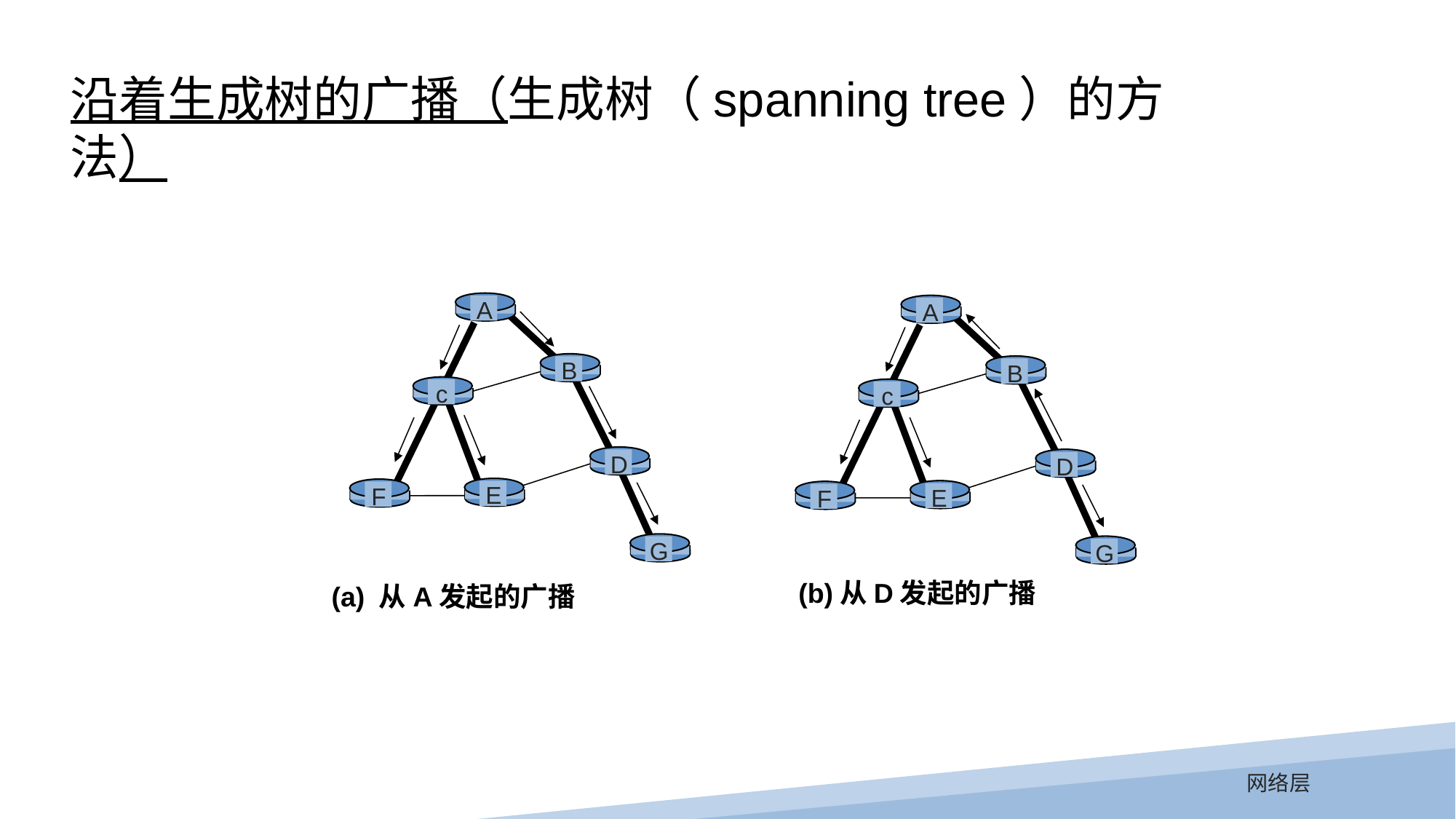

沿着生成树的广播（生成树（spanning tree）的方法）
A
A

B
B

c
c

D
D

E
F
E
F

G
G

(b)从D发起的广播
(a) 从A发起的广播

83
网络层